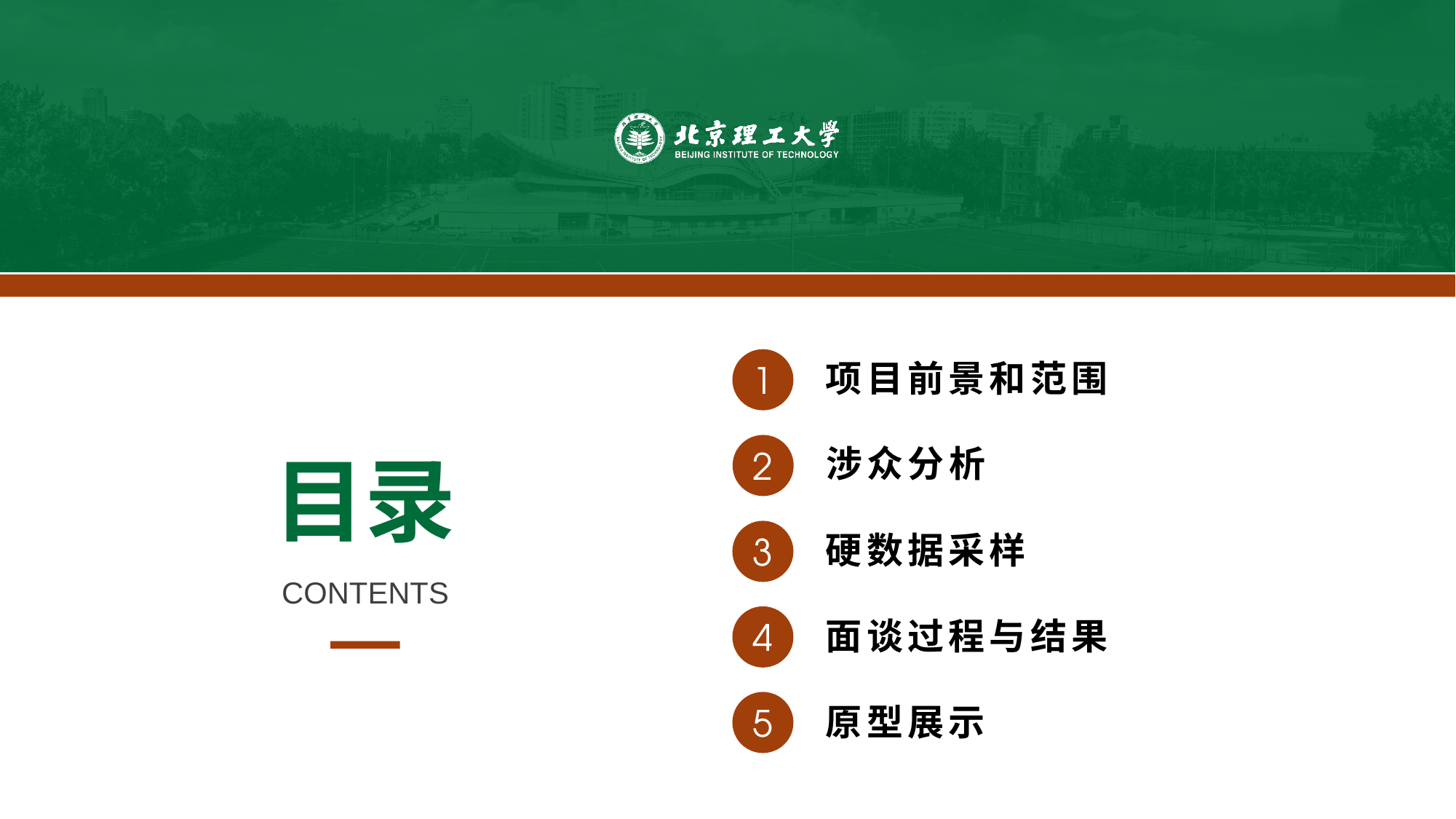

1
项目前景和范围
2
涉众分析
目录
3
硬数据采样
CONTENTS
4
面谈过程与结果

5
原型展示